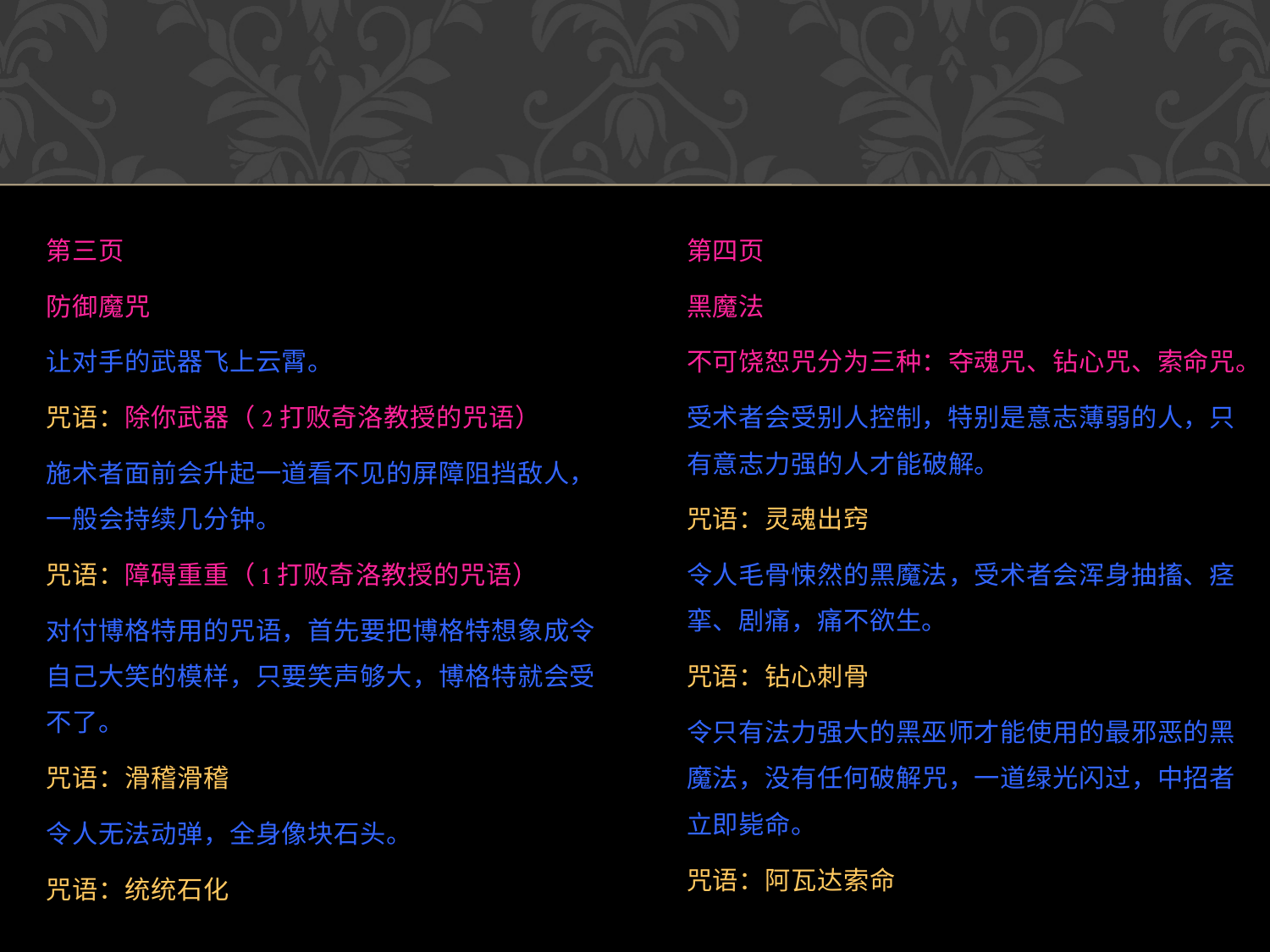

第三页
防御魔咒
让对手的武器飞上云霄。
咒语：除你武器（2打败奇洛教授的咒语）
施术者面前会升起一道看不见的屏障阻挡敌人，一般会持续几分钟。
咒语：障碍重重（1打败奇洛教授的咒语）
对付博格特用的咒语，首先要把博格特想象成令自己大笑的模样，只要笑声够大，博格特就会受不了。
咒语：滑稽滑稽
令人无法动弹，全身像块石头。
咒语：统统石化

第四页
黑魔法
不可饶恕咒分为三种：夺魂咒、钻心咒、索命咒。
受术者会受别人控制，特别是意志薄弱的人，只有意志力强的人才能破解。
咒语：灵魂出窍
令人毛骨悚然的黑魔法，受术者会浑身抽搐、痉挛、剧痛，痛不欲生。
咒语：钻心刺骨
令只有法力强大的黑巫师才能使用的最邪恶的黑魔法，没有任何破解咒，一道绿光闪过，中招者立即毙命。
咒语：阿瓦达索命